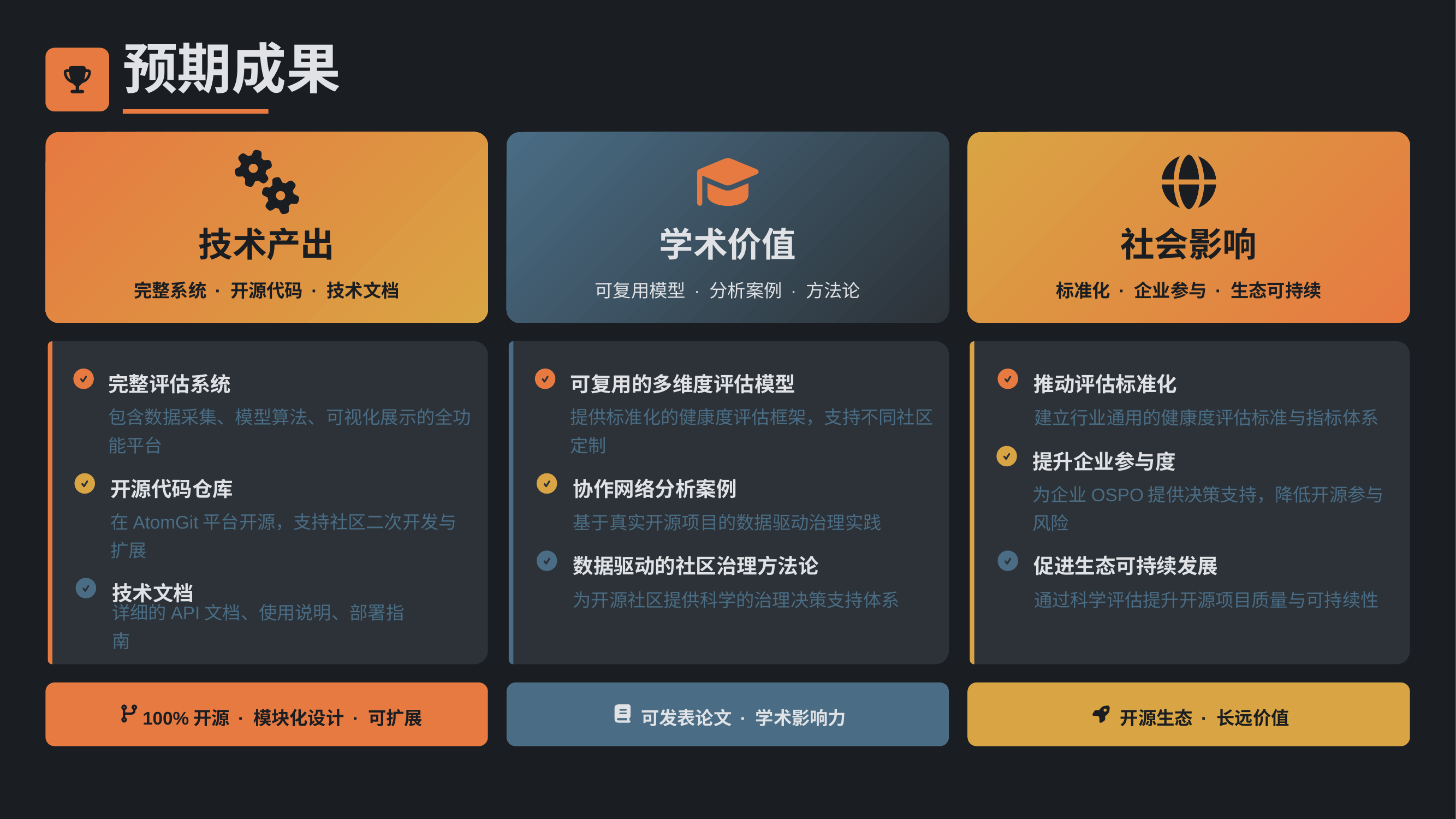

预期成果

技术产出
学术价值
社会影响
完整系统 · 开源代码 · 技术文档
可复用模型 · 分析案例 · 方法论
标准化 · 企业参与 · 生态可持续

完整评估系统
可复用的多维度评估模型
推动评估标准化

包含数据采集、模型算法、可视化展示的全功能平台
提供标准化的健康度评估框架，支持不同社区定制
建立行业通用的健康度评估标准与指标体系
提升企业参与度

开源代码仓库
协作网络分析案例

为企业OSPO提供决策支持，降低开源参与风险
在AtomGit平台开源，支持社区二次开发与扩展
基于真实开源项目的数据驱动治理实践
数据驱动的社区治理方法论
促进生态可持续发展

技术文档

为开源社区提供科学的治理决策支持体系
通过科学评估提升开源项目质量与可持续性
详细的API文档、使用说明、部署指南

100%开源 · 模块化设计 · 可扩展
可发表论文 · 学术影响力
开源生态 · 长远价值